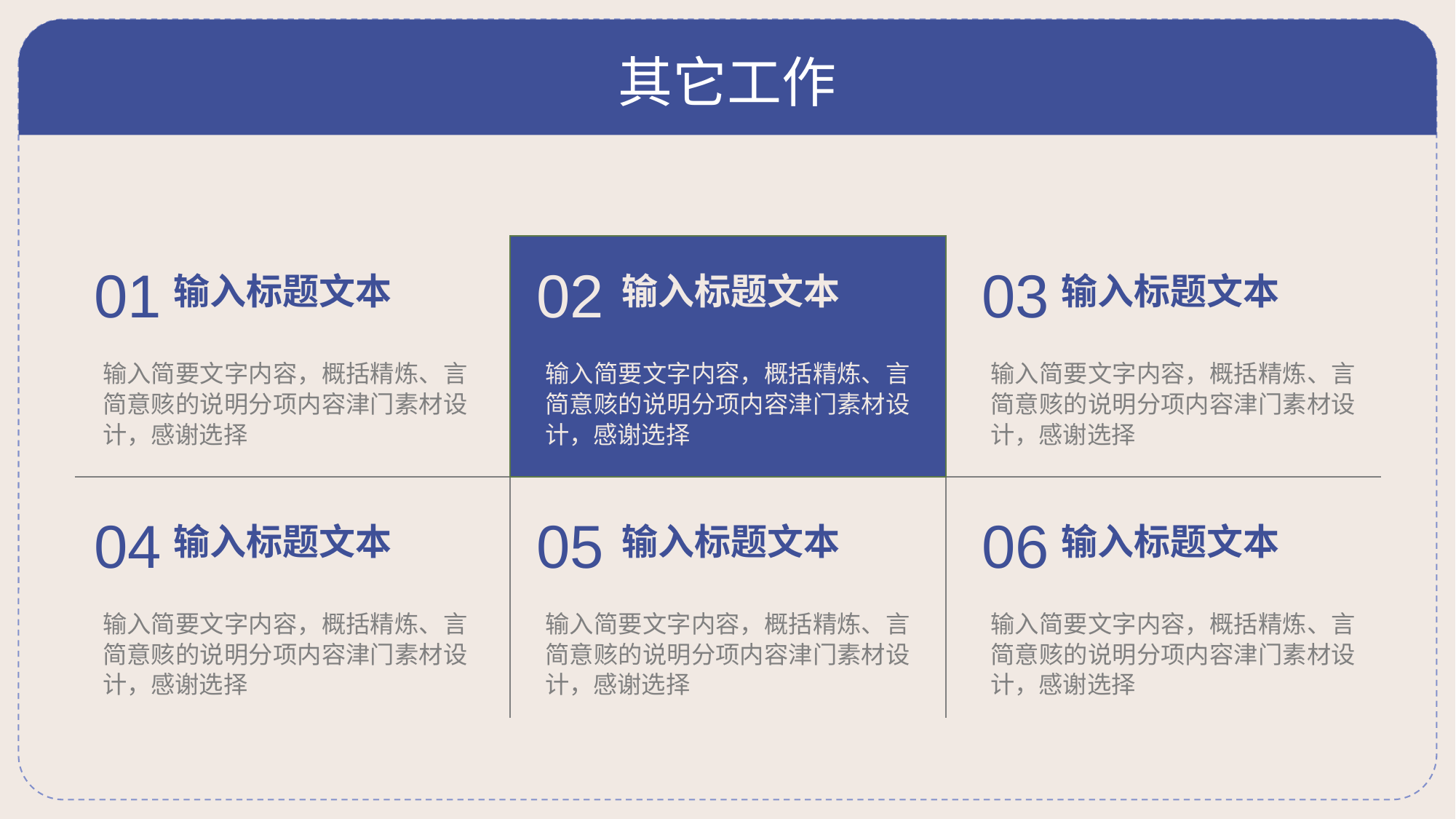

# 其它工作

01
02
03
输入标题文本
输入标题文本
输入标题文本
输入简要文字内容，概括精炼、言简意赅的说明分项内容津门素材设计，感谢选择
输入简要文字内容，概括精炼、言简意赅的说明分项内容津门素材设计，感谢选择
输入简要文字内容，概括精炼、言简意赅的说明分项内容津门素材设计，感谢选择
04
05
06
输入标题文本
输入标题文本
输入标题文本
输入简要文字内容，概括精炼、言简意赅的说明分项内容津门素材设计，感谢选择
输入简要文字内容，概括精炼、言简意赅的说明分项内容津门素材设计，感谢选择
输入简要文字内容，概括精炼、言简意赅的说明分项内容津门素材设计，感谢选择